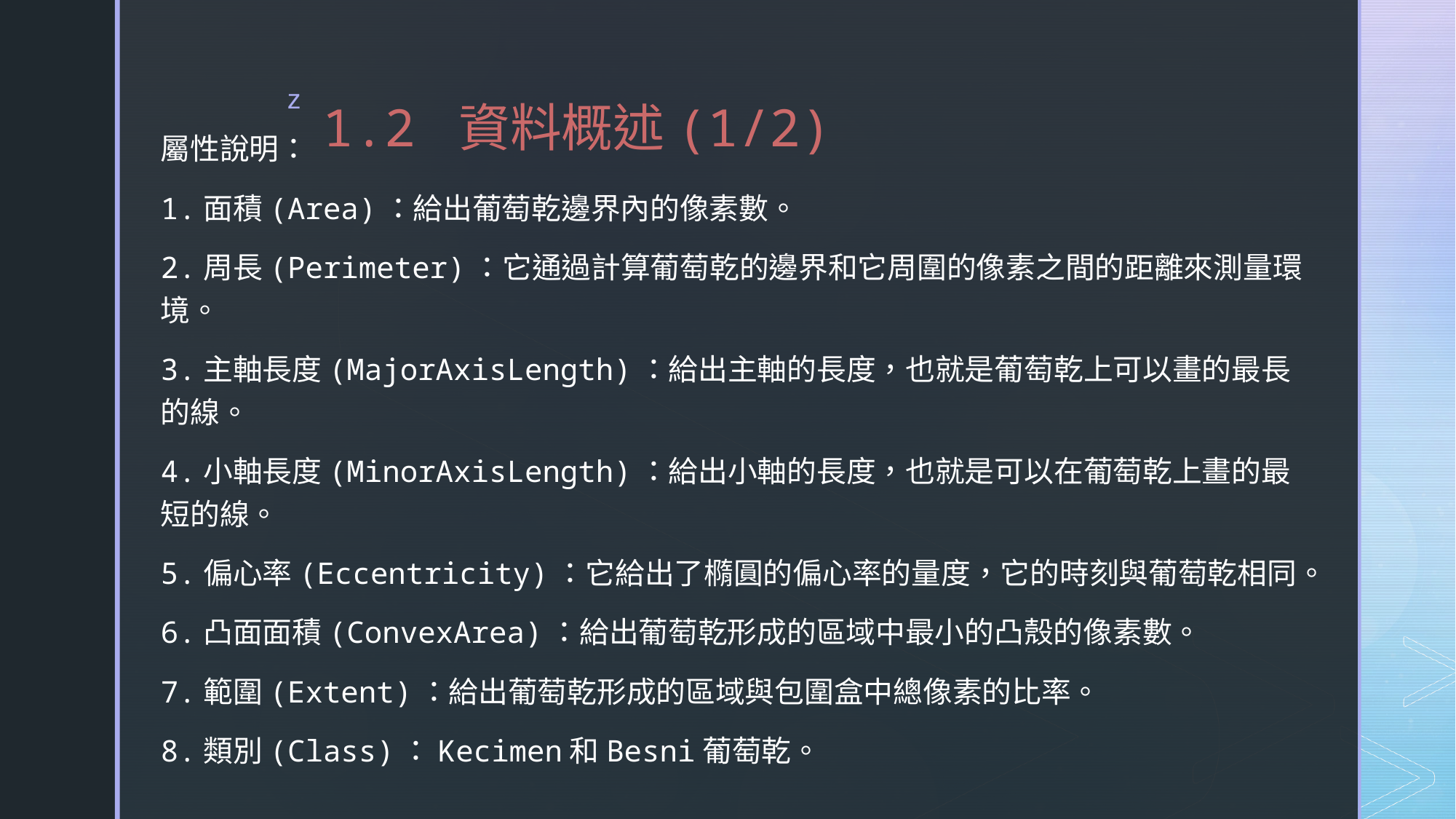

# 1.2 資料概述(1/2)
屬性說明：
1.面積(Area)：給出葡萄乾邊界內的像素數。
2.周長(Perimeter)：它通過計算葡萄乾的邊界和它周圍的像素之間的距離來測量環境。
3.主軸長度(MajorAxisLength)：給出主軸的長度，也就是葡萄乾上可以畫的最長的線。
4.小軸長度(MinorAxisLength)：給出小軸的長度，也就是可以在葡萄乾上畫的最短的線。
5.偏心率(Eccentricity)：它給出了橢圓的偏心率的量度，它的時刻與葡萄乾相同。
6.凸面面積(ConvexArea)：給出葡萄乾形成的區域中最小的凸殼的像素數。
7.範圍(Extent)：給出葡萄乾形成的區域與包圍盒中總像素的比率。
8.類別(Class)：Kecimen和Besni葡萄乾。